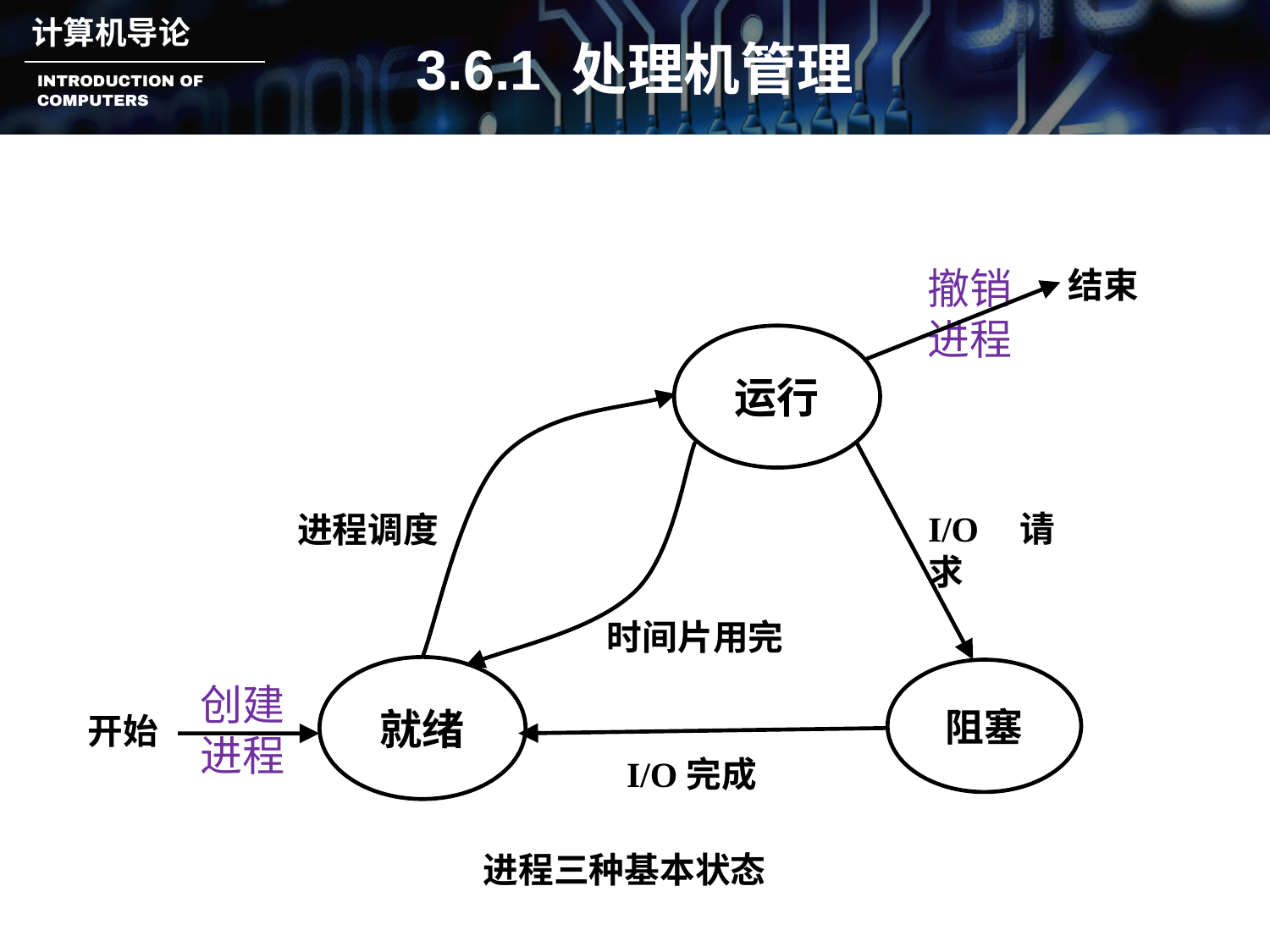

# 3.6.1 处理机管理
撤销进程

结束
运行

进程调度

I/O请求

时间片用完
就绪
阻塞
创建进程

开始

I/O完成
进程三种基本状态